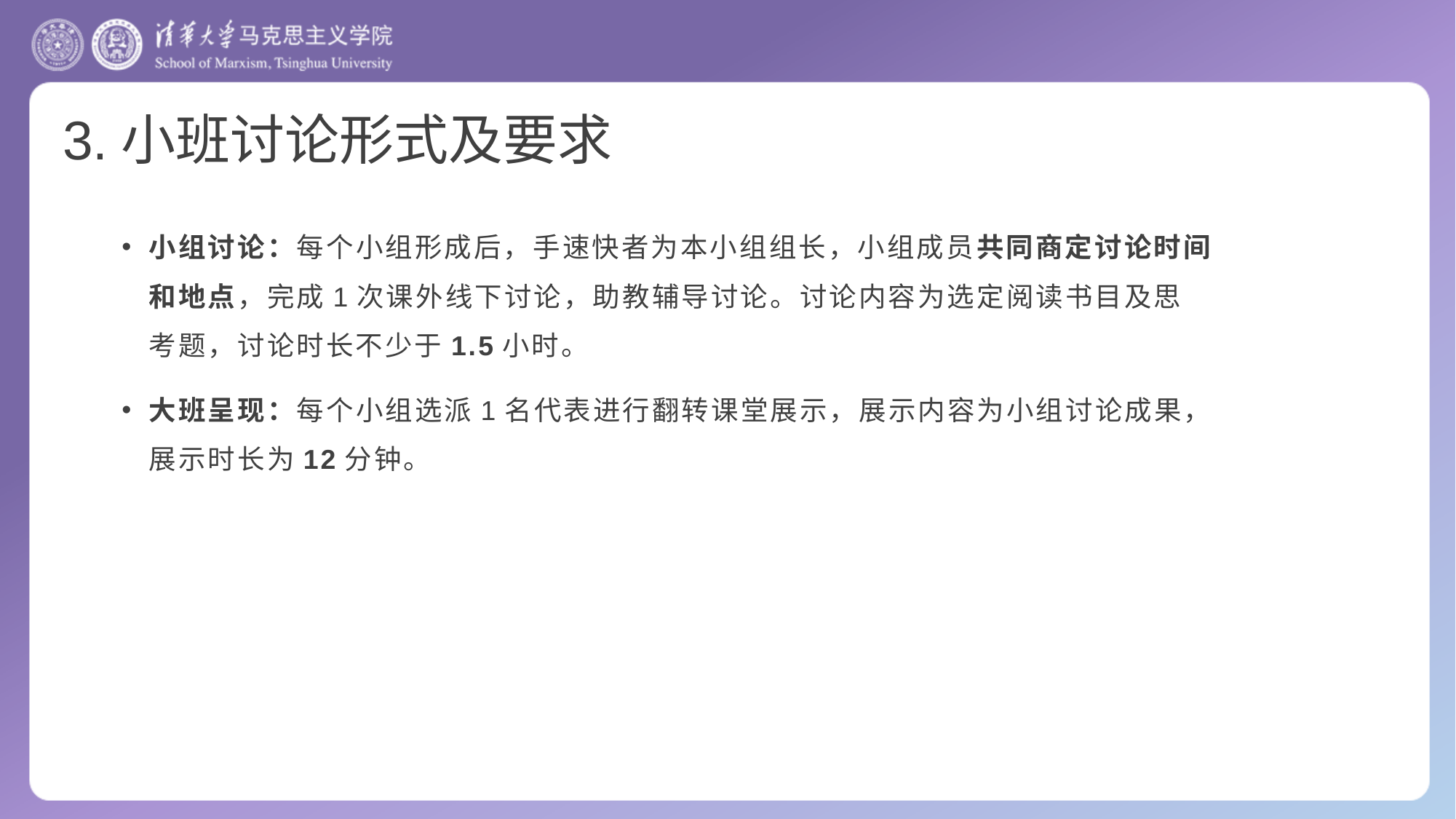

3.小班讨论形式及要求
小组讨论：每个小组形成后，手速快者为本小组组长，小组成员共同商定讨论时间和地点，完成1次课外线下讨论，助教辅导讨论。讨论内容为选定阅读书目及思考题，讨论时长不少于1.5小时。
大班呈现：每个小组选派1名代表进行翻转课堂展示，展示内容为小组讨论成果，展示时长为12分钟。